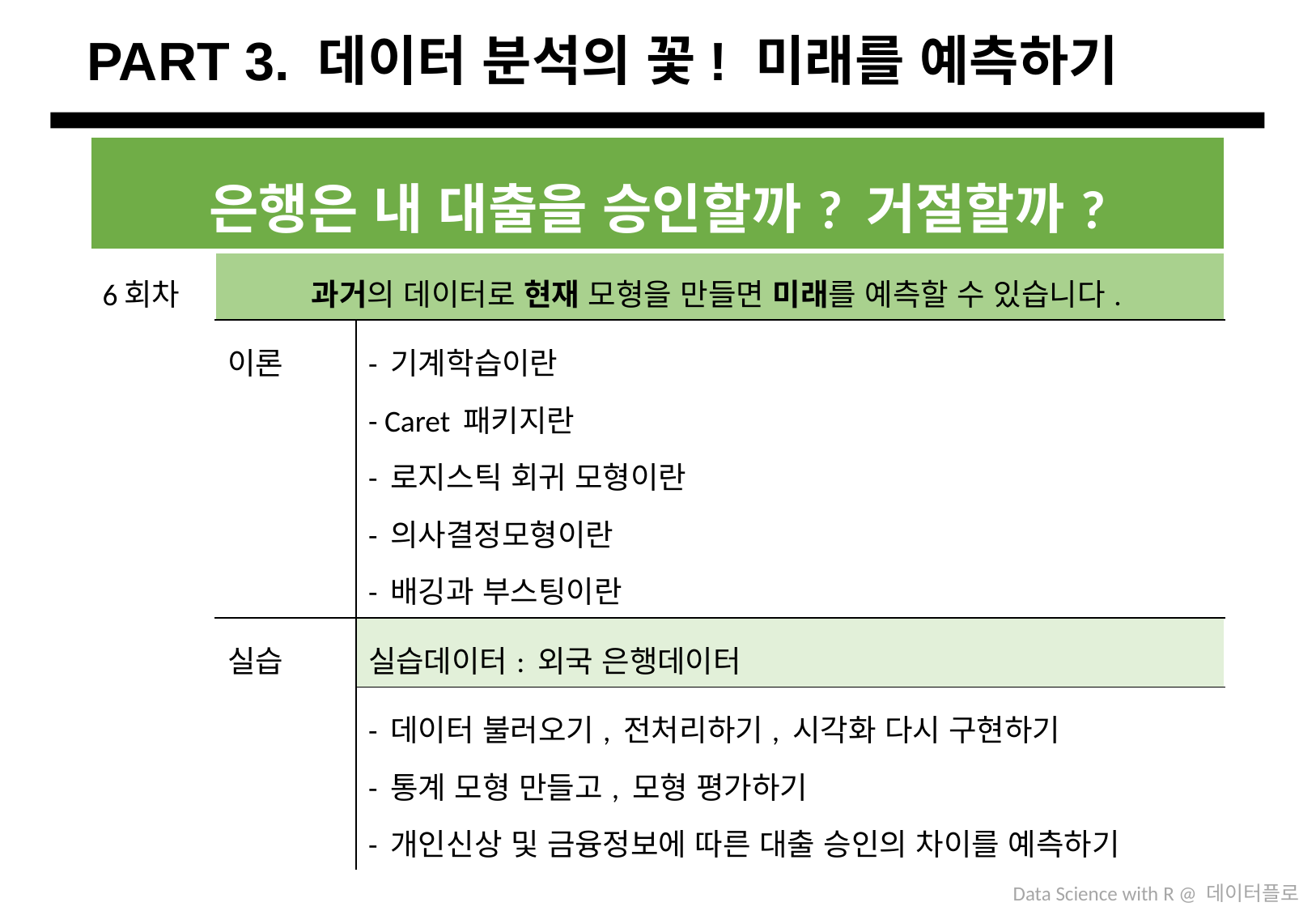

# PART 3. 데이터 분석의 꽃! 미래를 예측하기
| 은행은 내 대출을 승인할까? 거절할까? |  |  |
| --- | --- | --- |
| 6회차 | 과거의 데이터로 현재 모형을 만들면 미래를 예측할 수 있습니다. |  |
|  | 이론 | - 기계학습이란 - Caret 패키지란 - 로지스틱 회귀 모형이란 - 의사결정모형이란 - 배깅과 부스팅이란 |
|  | 실습 | 실습데이터: 외국 은행데이터 |
|  |  | - 데이터 불러오기, 전처리하기, 시각화 다시 구현하기 - 통계 모형 만들고, 모형 평가하기 - 개인신상 및 금융정보에 따른 대출 승인의 차이를 예측하기 |